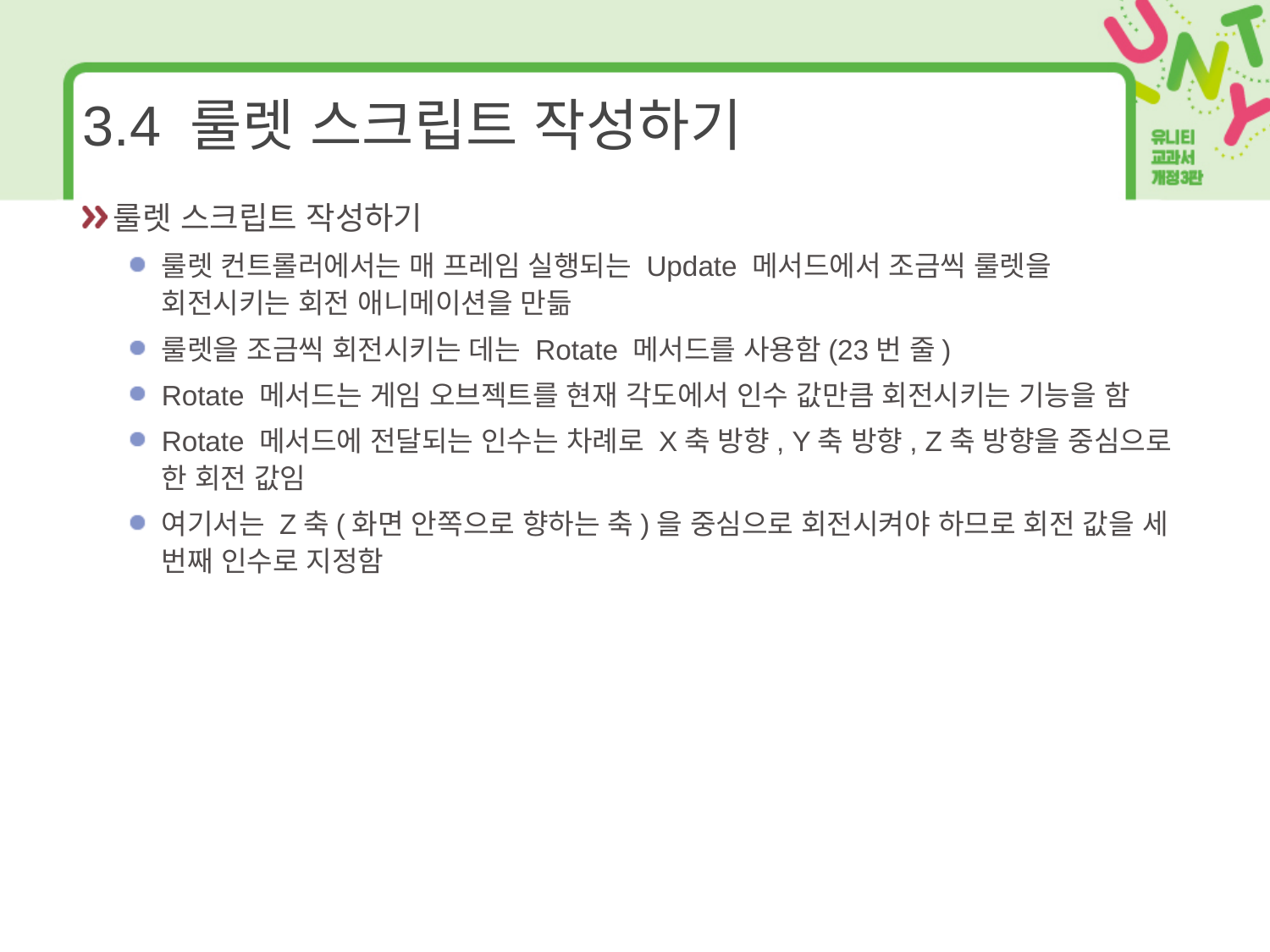

# 3.4 룰렛 스크립트 작성하기
룰렛 스크립트 작성하기
룰렛 컨트롤러에서는 매 프레임 실행되는 Update 메서드에서 조금씩 룰렛을 회전시키는 회전 애니메이션을 만듦
룰렛을 조금씩 회전시키는 데는 Rotate 메서드를 사용함(23번 줄)
Rotate 메서드는 게임 오브젝트를 현재 각도에서 인수 값만큼 회전시키는 기능을 함
Rotate 메서드에 전달되는 인수는 차례로 X축 방향, Y축 방향, Z축 방향을 중심으로 한 회전 값임
여기서는 Z축(화면 안쪽으로 향하는 축)을 중심으로 회전시켜야 하므로 회전 값을 세 번째 인수로 지정함